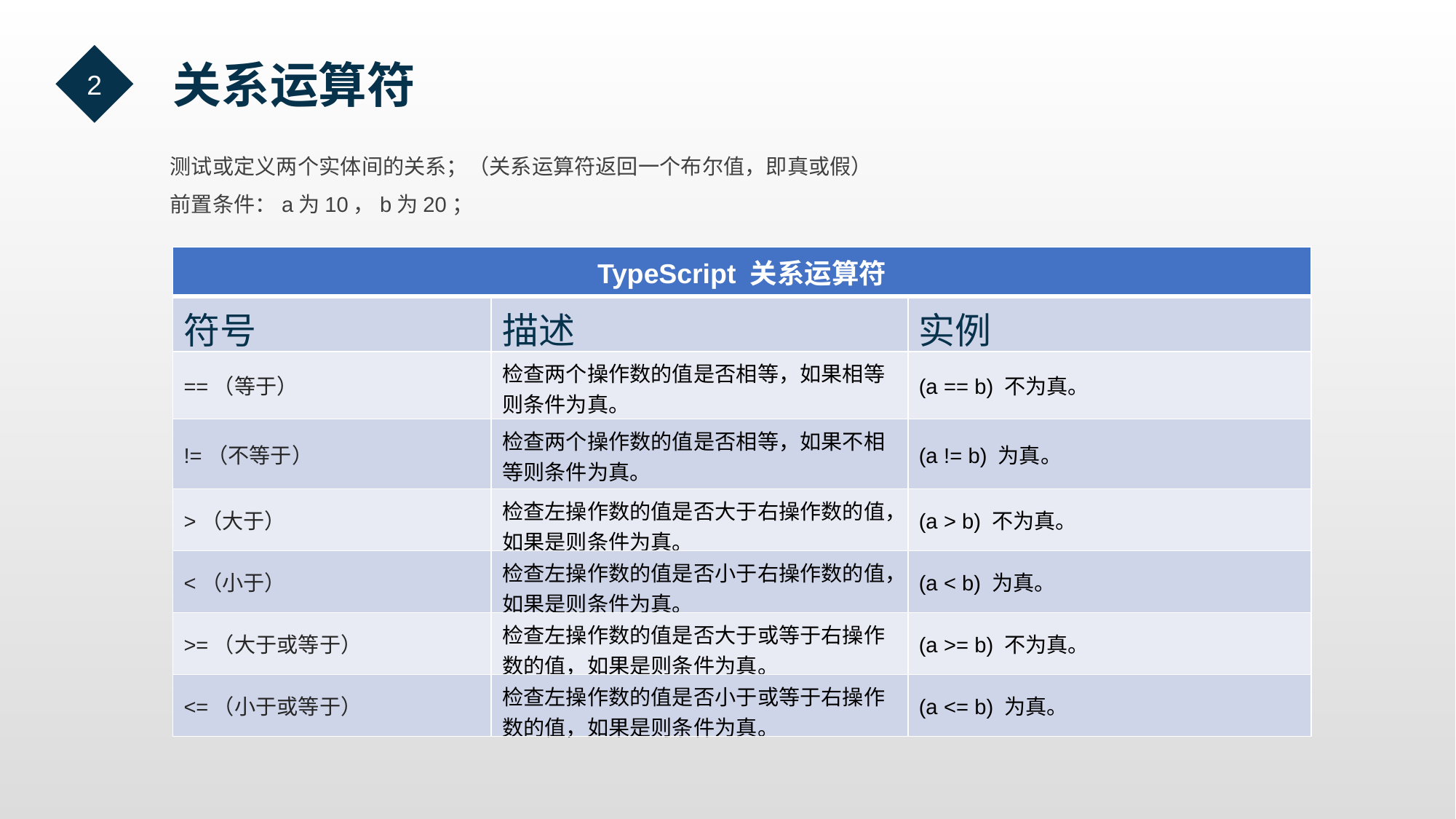

2
  关系运算符
测试或定义两个实体间的关系；（关系运算符返回一个布尔值，即真或假）
前置条件：a为10，b为20；

| TypeScript 关系运算符 |  |  |
| --- | --- | --- |
| 符号 | 描述 | 实例 |
| ==（等于） | 检查两个操作数的值是否相等，如果相等则条件为真。 | (a == b) 不为真。 |
| !=（不等于） | 检查两个操作数的值是否相等，如果不相等则条件为真。 | (a != b) 为真。 |
| >（大于） | 检查左操作数的值是否大于右操作数的值，如果是则条件为真。 | (a > b) 不为真。 |
| <（小于） | 检查左操作数的值是否小于右操作数的值，如果是则条件为真。 | (a < b) 为真。 |
| >=（大于或等于） | 检查左操作数的值是否大于或等于右操作数的值，如果是则条件为真。 | (a >= b) 不为真。 |
| <=（小于或等于） | 检查左操作数的值是否小于或等于右操作数的值，如果是则条件为真。 | (a <= b) 为真。 |